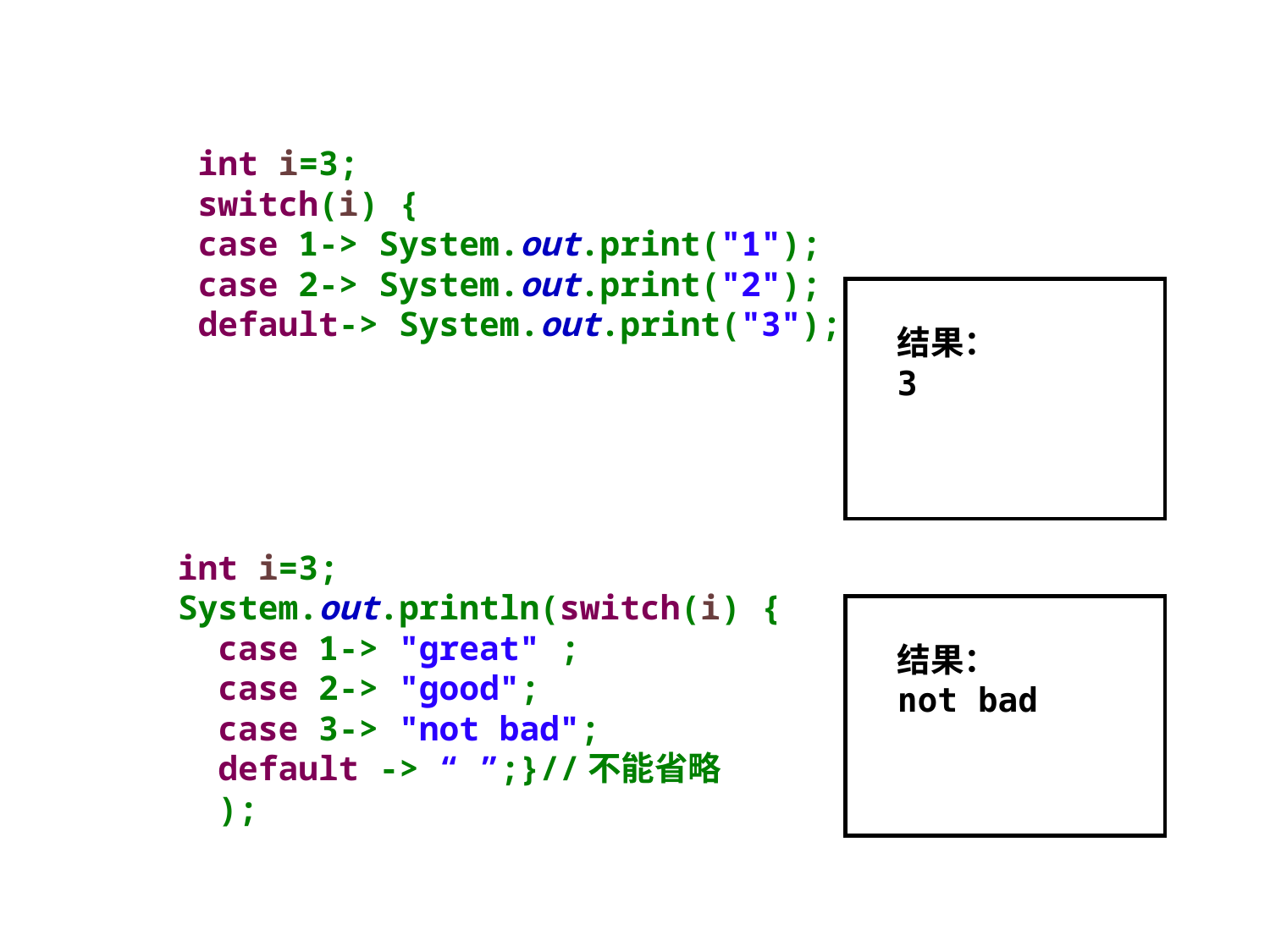

int i=3;
    switch(i) {
    case 1-> System.out.print("1");
    case 2-> System.out.print("2");
    default-> System.out.print("3");

结果：
3
   int i=3;
   System.out.println(switch(i) {
     case 1-> "great" ;
     case 2-> "good";
     case 3-> "not bad";
     default -> “ ”;}//不能省略
     );

结果：
not bad